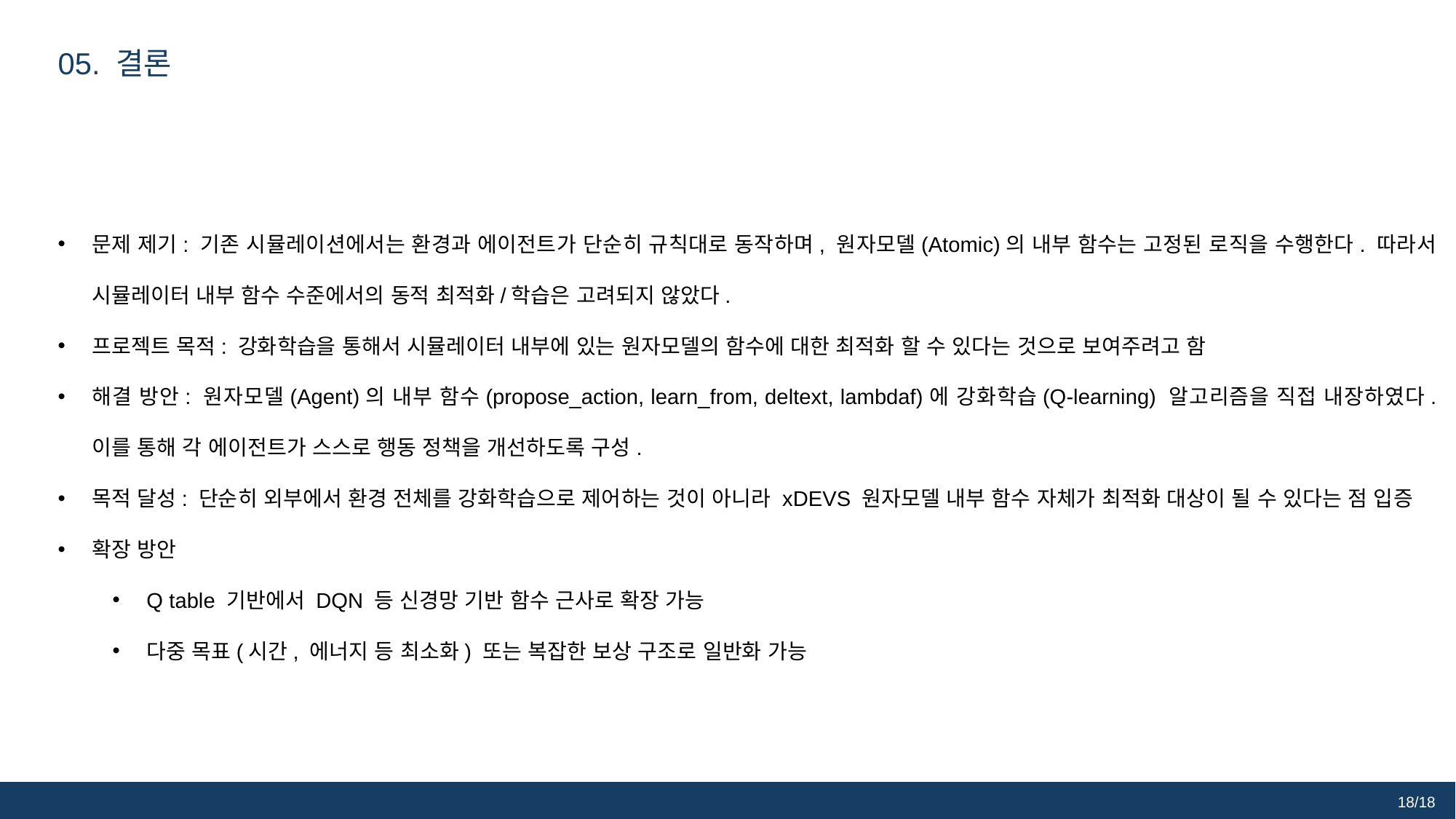

05. 결론
문제 제기: 기존 시뮬레이션에서는 환경과 에이전트가 단순히 규칙대로 동작하며, 원자모델(Atomic)의 내부 함수는 고정된 로직을 수행한다. 따라서 시뮬레이터 내부 함수 수준에서의 동적 최적화/학습은 고려되지 않았다.
프로젝트 목적: 강화학습을 통해서 시뮬레이터 내부에 있는 원자모델의 함수에 대한 최적화 할 수 있다는 것으로 보여주려고 함
해결 방안: 원자모델(Agent)의 내부 함수(propose_action, learn_from, deltext, lambdaf)에 강화학습(Q-learning) 알고리즘을 직접 내장하였다. 이를 통해 각 에이전트가 스스로 행동 정책을 개선하도록 구성.
목적 달성: 단순히 외부에서 환경 전체를 강화학습으로 제어하는 것이 아니라 xDEVS 원자모델 내부 함수 자체가 최적화 대상이 될 수 있다는 점 입증
확장 방안
Q table 기반에서 DQN 등 신경망 기반 함수 근사로 확장 가능
다중 목표(시간, 에너지 등 최소화) 또는 복잡한 보상 구조로 일반화 가능

18/18